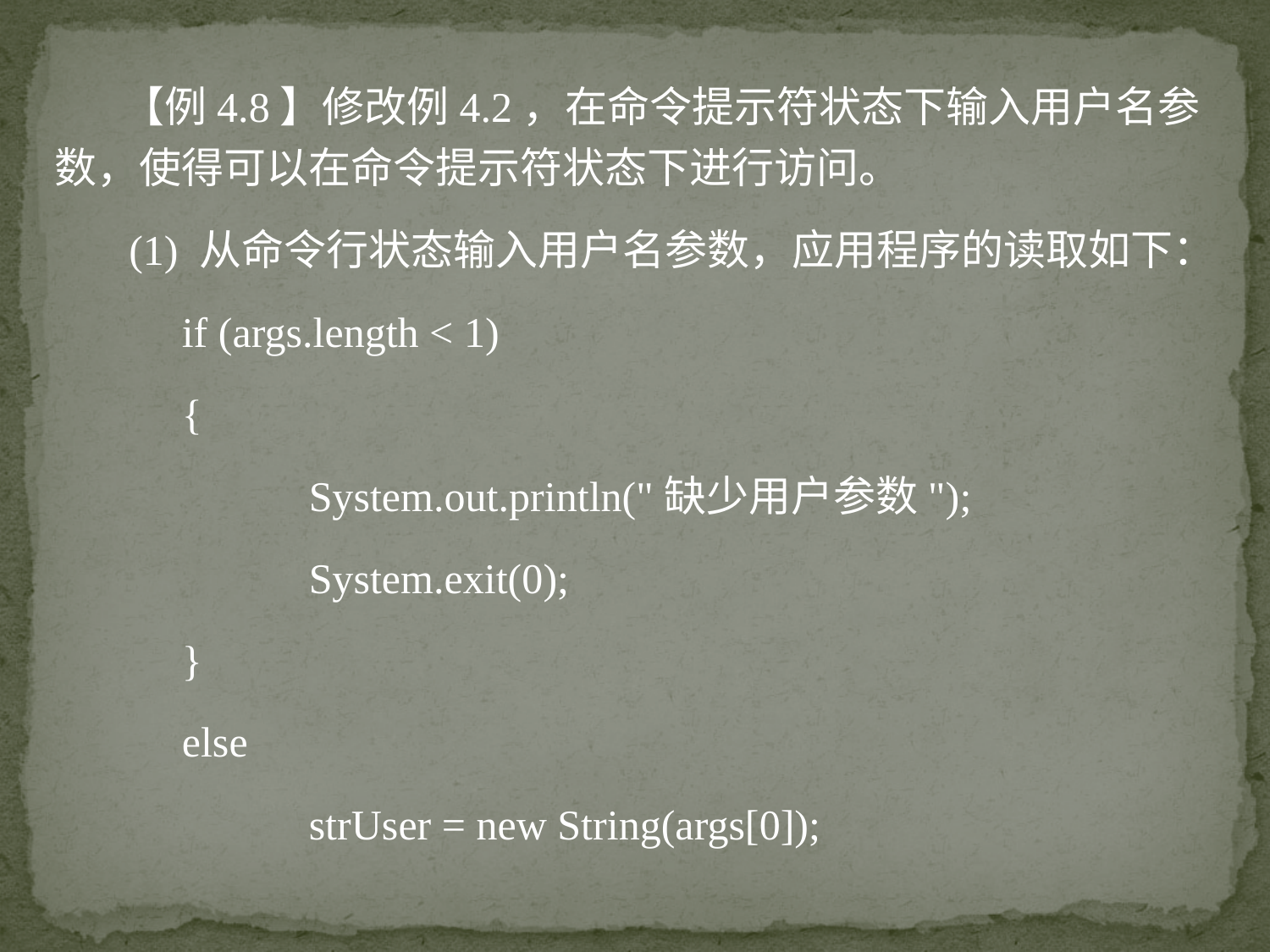

【例4.8】修改例4.2，在命令提示符状态下输入用户名参数，使得可以在命令提示符状态下进行访问。
       (1) 从命令行状态输入用户名参数，应用程序的读取如下：
	if (args.length < 1)
	{
		System.out.println("缺少用户参数");
		System.exit(0);
	}
	else
		strUser = new String(args[0]);